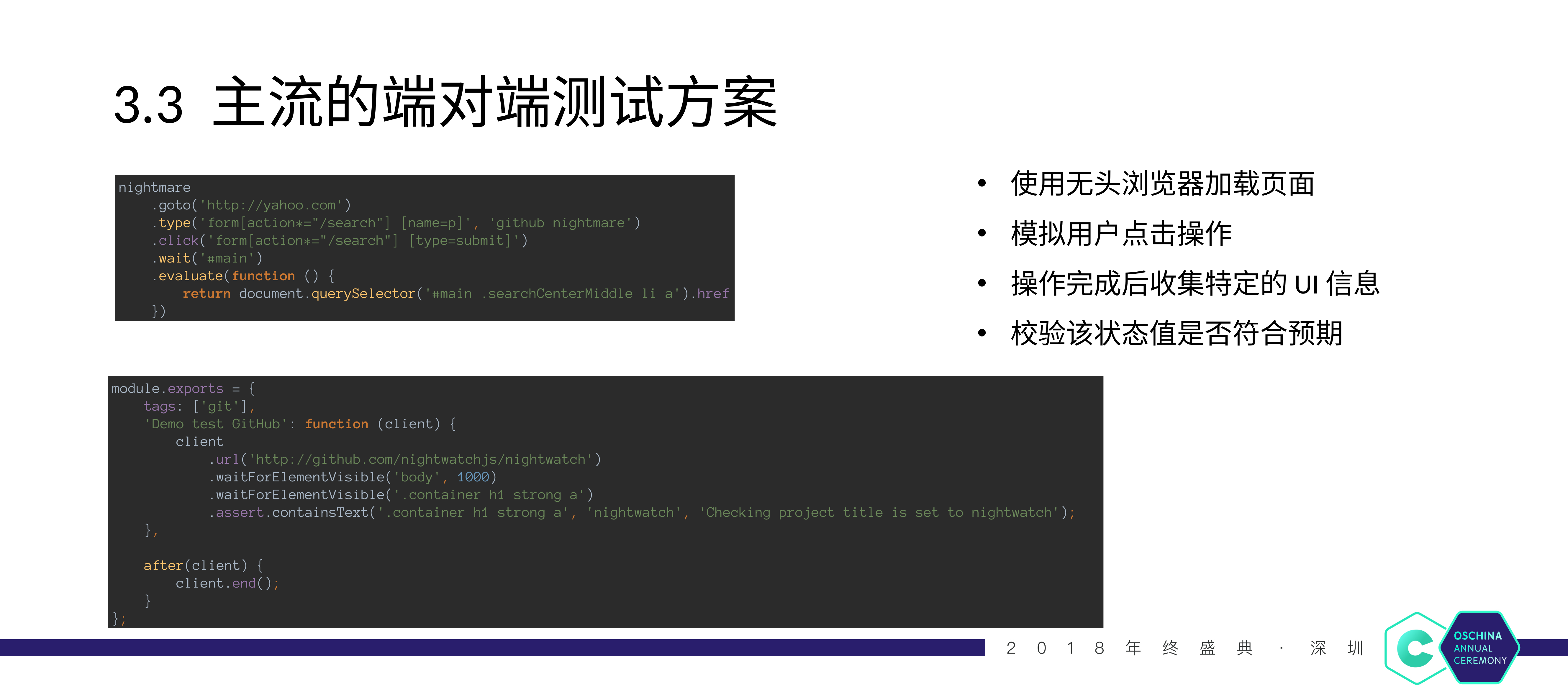

# 3.3 主流的端对端测试方案
使用无头浏览器加载页面
模拟用户点击操作
操作完成后收集特定的UI信息
校验该状态值是否符合预期
nightmare
    .goto('http://yahoo.com')
    .type('form[action*="/search"] [name=p]', 'github nightmare')
    .click('form[action*="/search"] [type=submit]')
    .wait('#main')
    .evaluate(function () {
        return document.querySelector('#main .searchCenterMiddle li a').href
    })
module.exports = {
    tags: ['git'],
    'Demo test GitHub': function (client) {
        client
            .url('http://github.com/nightwatchjs/nightwatch')
            .waitForElementVisible('body', 1000)
            .waitForElementVisible('.container h1 strong a')
            .assert.containsText('.container h1 strong a', 'nightwatch', 'Checking project title is set to nightwatch');
    },
    after(client) {
        client.end();
    }
};